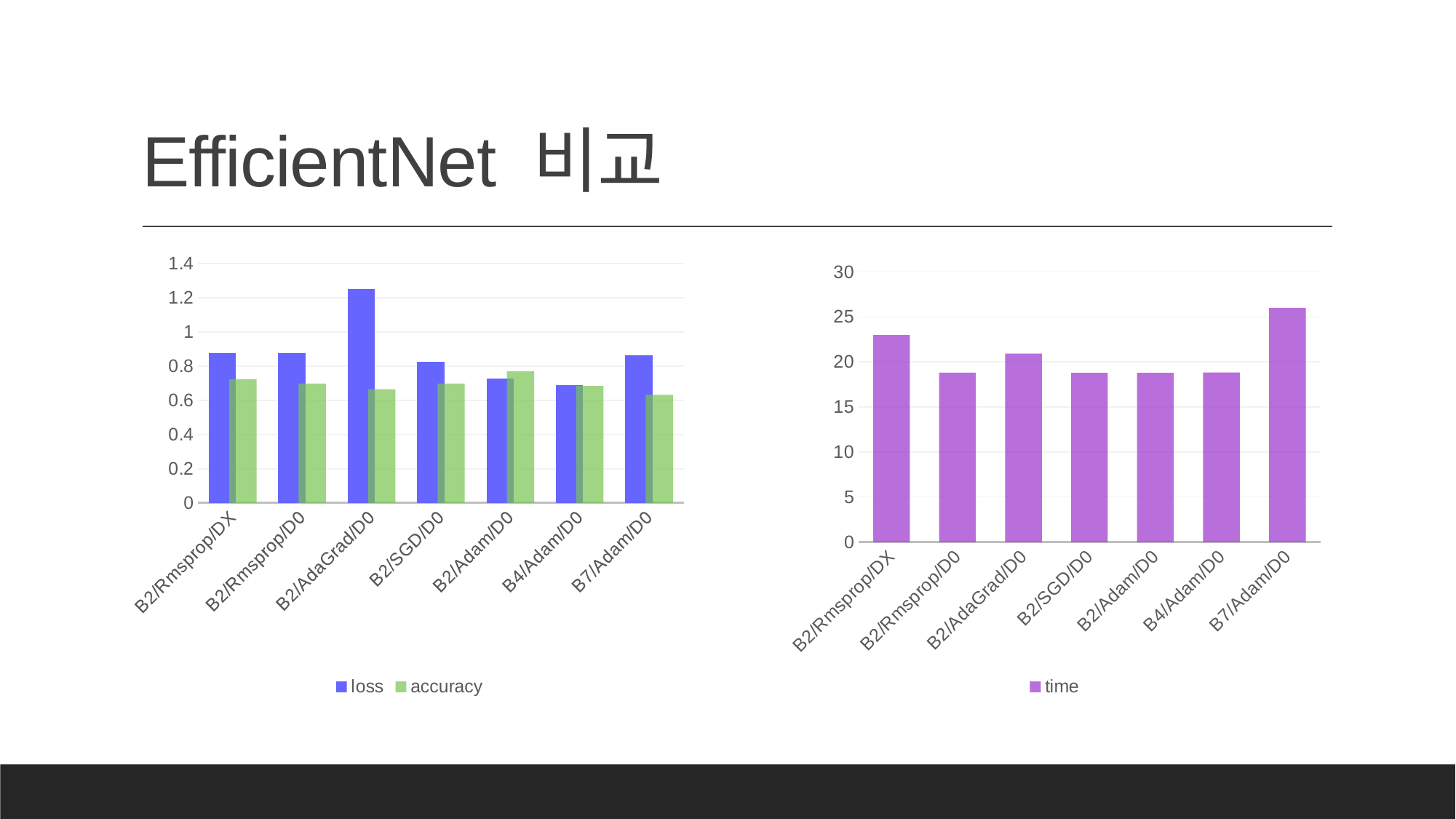

# EfficientNet 비교

### Chart

| Category | loss | accuracy |
|---|---|---|
| B2/Rmsprop/DX | 0.876534819602966 | 0.723684191703796 |
| B2/Rmsprop/D0 | 0.877127826213836 | 0.697368443012237 |
| B2/AdaGrad/D0 | 1.25061881542205 | 0.664473712444305 |
| B2/SGD/D0 | 0.824147045612335 | 0.697368443012237 |
| B2/Adam/D0 | 0.728055775165557 | 0.76973682641983 |
| B4/Adam/D0 | 0.689367413520813 | 0.684210538864135 |
| B7/Adam/D0 | 0.86396187543869 | 0.631578922271728 |

### Chart

| Category | time |
|---|---|
| B2/Rmsprop/DX | 22.99 |
| B2/Rmsprop/D0 | 18.808 |
| B2/AdaGrad/D0 | 20.93 |
| B2/SGD/D0 | 18.8 |
| B2/Adam/D0 | 18.8 |
| B4/Adam/D0 | 18.83 |
| B7/Adam/D0 | 26.001 |